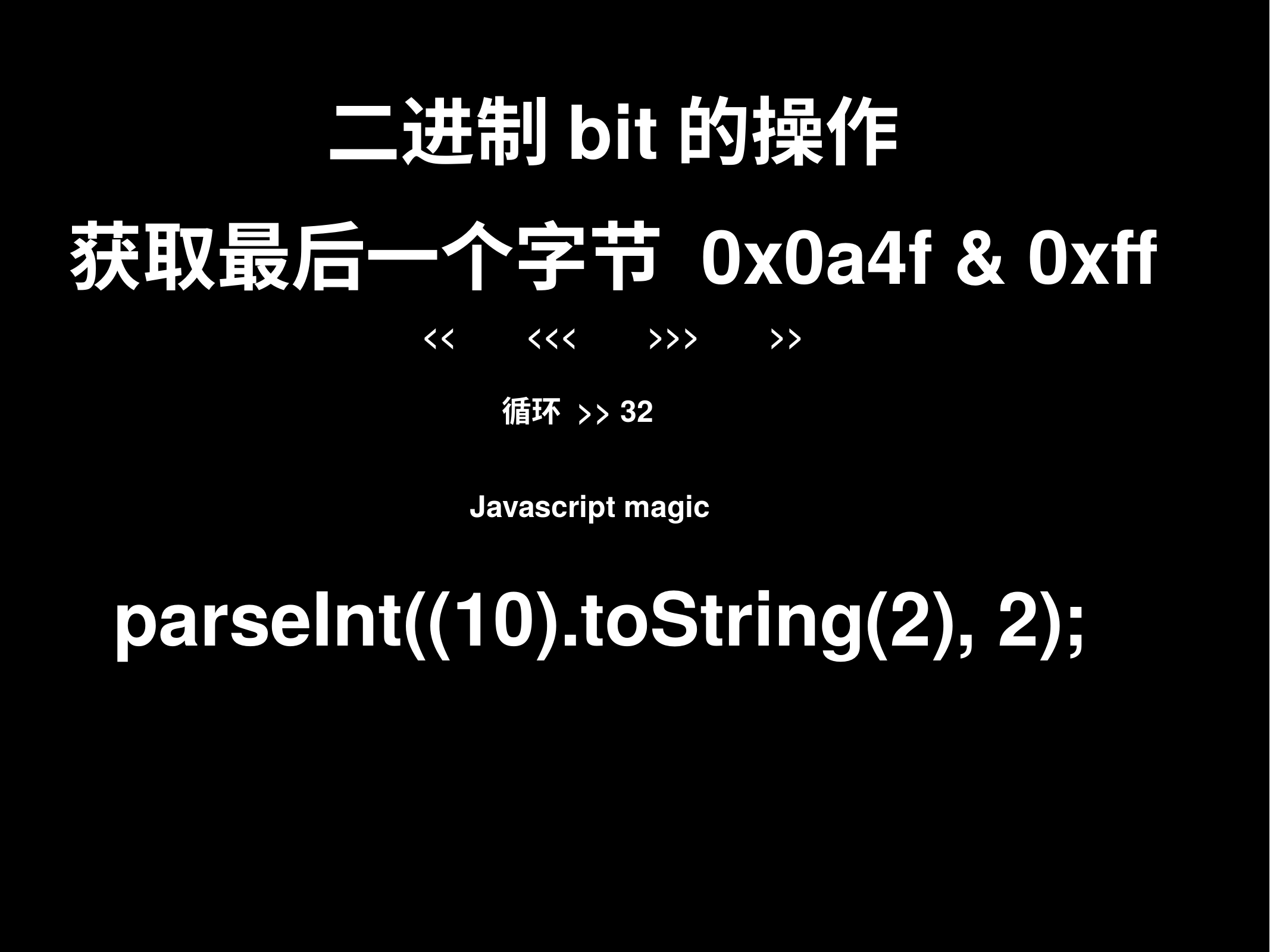

二进制bit的操作
获取最后一个字节 0x0a4f & 0xff
<<
<<<
>>>
>>
循环 >> 32
Javascript magic
parseInt((10).toString(2), 2);